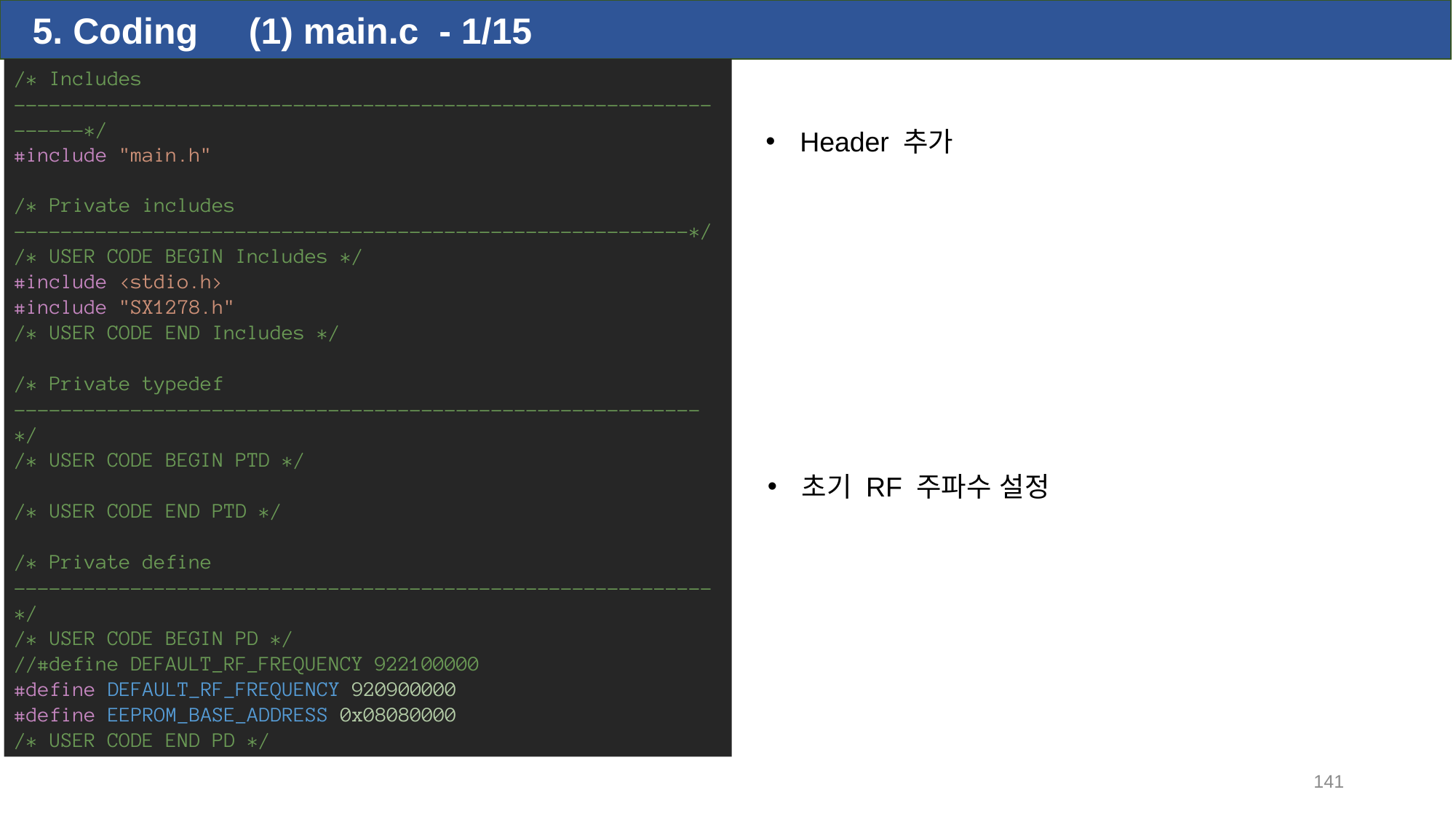

5. Coding     (1) main.c  - 1/15
/* Includes ------------------------------------------------------------------*/
#include "main.h"
/* Private includes ----------------------------------------------------------*/
/* USER CODE BEGIN Includes */
#include <stdio.h>
#include "SX1278.h"
/* USER CODE END Includes */
/* Private typedef -----------------------------------------------------------*/
/* USER CODE BEGIN PTD */
/* USER CODE END PTD */
/* Private define ------------------------------------------------------------*/
/* USER CODE BEGIN PD */
//#define DEFAULT_RF_FREQUENCY 922100000
#define DEFAULT_RF_FREQUENCY 920900000
#define EEPROM_BASE_ADDRESS 0x08080000
/* USER CODE END PD */
Header 추가
초기 RF 주파수 설정
141